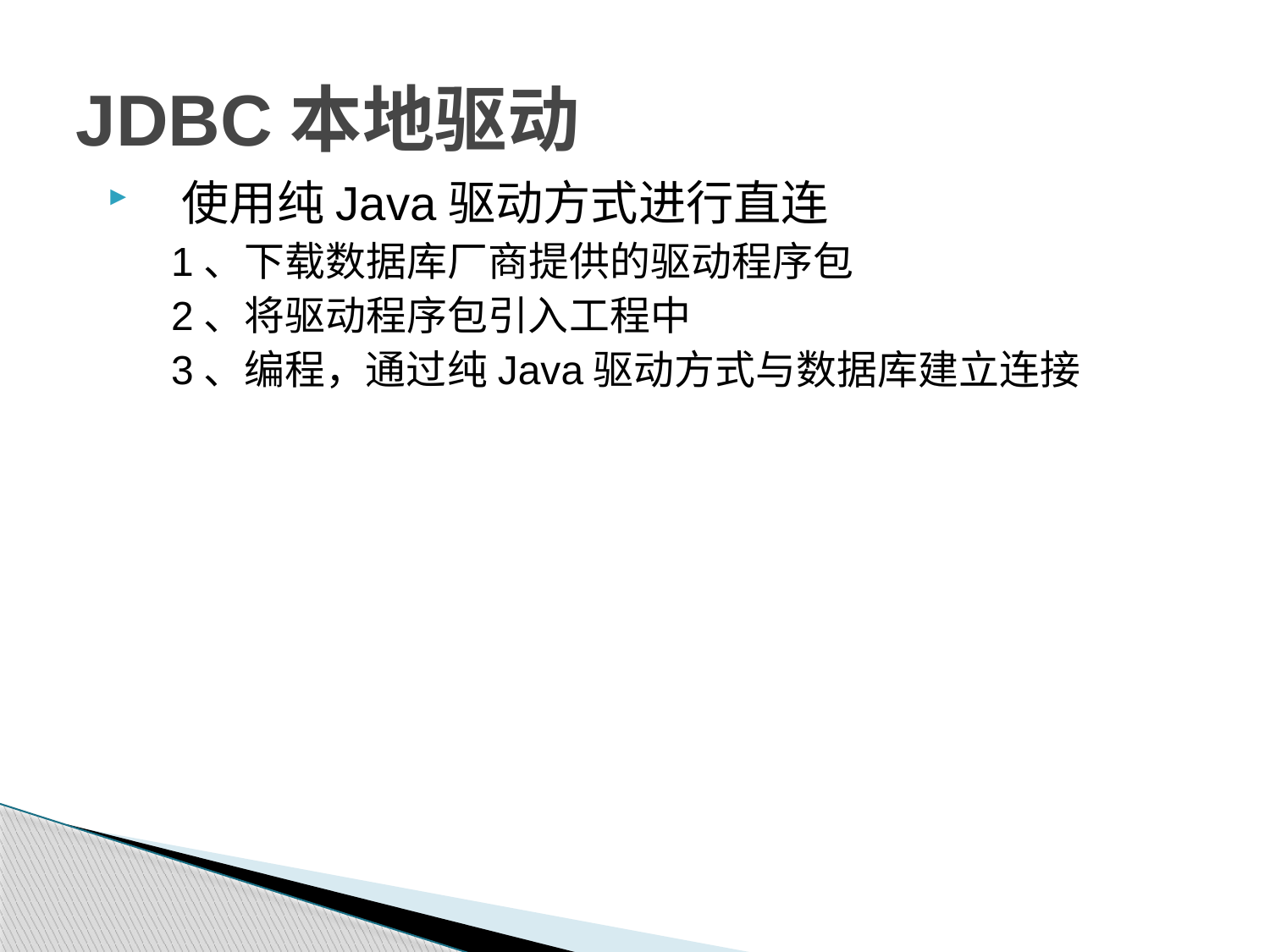

# JDBC本地驱动
使用纯Java驱动方式进行直连
1、下载数据库厂商提供的驱动程序包
2、将驱动程序包引入工程中
3、编程，通过纯Java驱动方式与数据库建立连接